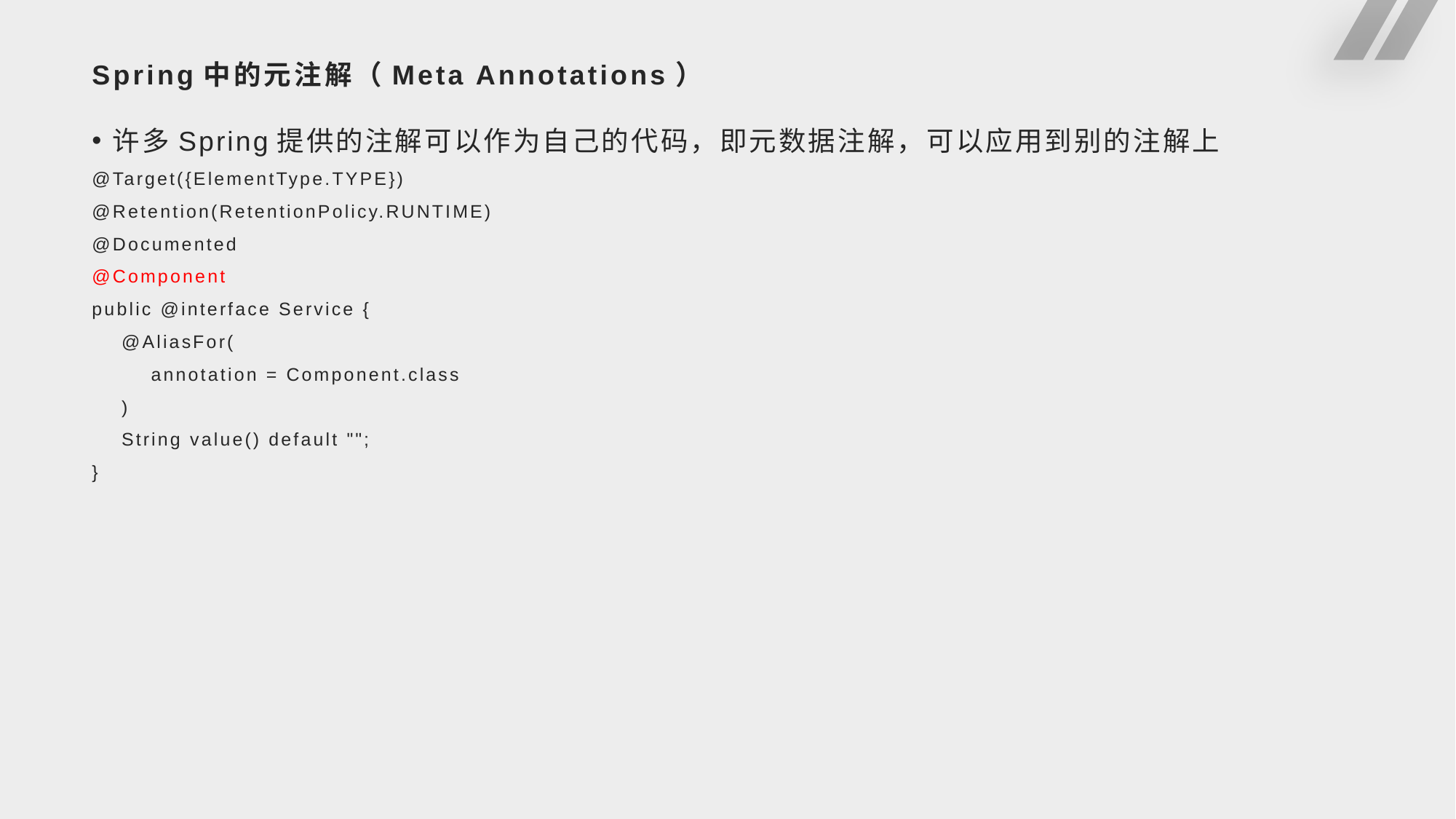

# Spring中的元注解（Meta Annotations）
许多Spring提供的注解可以作为自己的代码，即元数据注解，可以应用到别的注解上
@Target({ElementType.TYPE})
@Retention(RetentionPolicy.RUNTIME)
@Documented
@Component
public @interface Service {
    @AliasFor(
        annotation = Component.class
    )
    String value() default "";
}